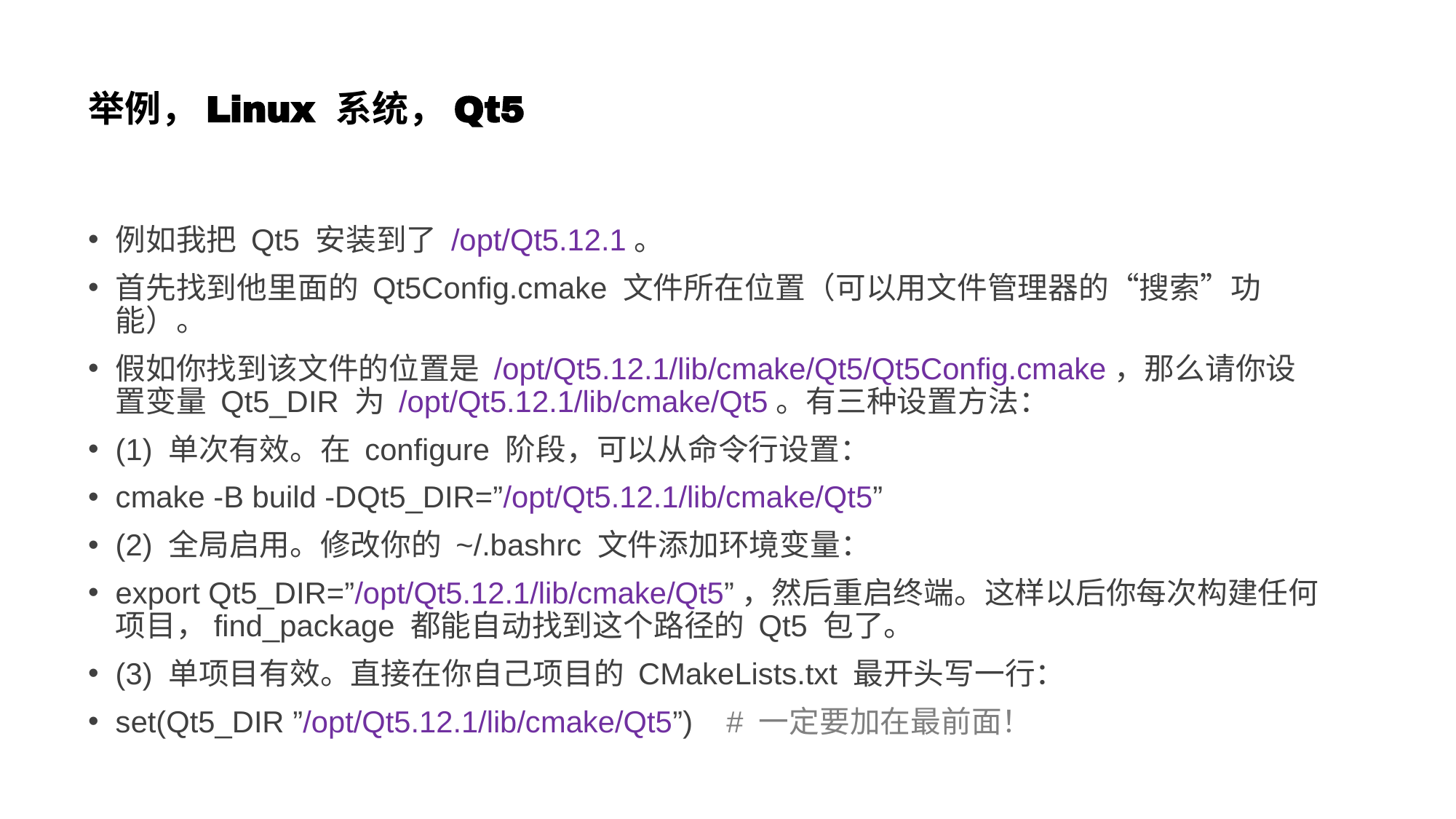

# 举例，Linux 系统，Qt5
例如我把 Qt5 安装到了 /opt/Qt5.12.1。
首先找到他里面的 Qt5Config.cmake 文件所在位置（可以用文件管理器的“搜索”功能）。
假如你找到该文件的位置是 /opt/Qt5.12.1/lib/cmake/Qt5/Qt5Config.cmake，那么请你设置变量 Qt5_DIR 为 /opt/Qt5.12.1/lib/cmake/Qt5。有三种设置方法：
(1) 单次有效。在 configure 阶段，可以从命令行设置：
cmake -B build -DQt5_DIR=”/opt/Qt5.12.1/lib/cmake/Qt5”
(2) 全局启用。修改你的 ~/.bashrc 文件添加环境变量：
export Qt5_DIR=”/opt/Qt5.12.1/lib/cmake/Qt5”，然后重启终端。这样以后你每次构建任何项目，find_package 都能自动找到这个路径的 Qt5 包了。
(3) 单项目有效。直接在你自己项目的 CMakeLists.txt 最开头写一行：
set(Qt5_DIR ”/opt/Qt5.12.1/lib/cmake/Qt5”)    # 一定要加在最前面！